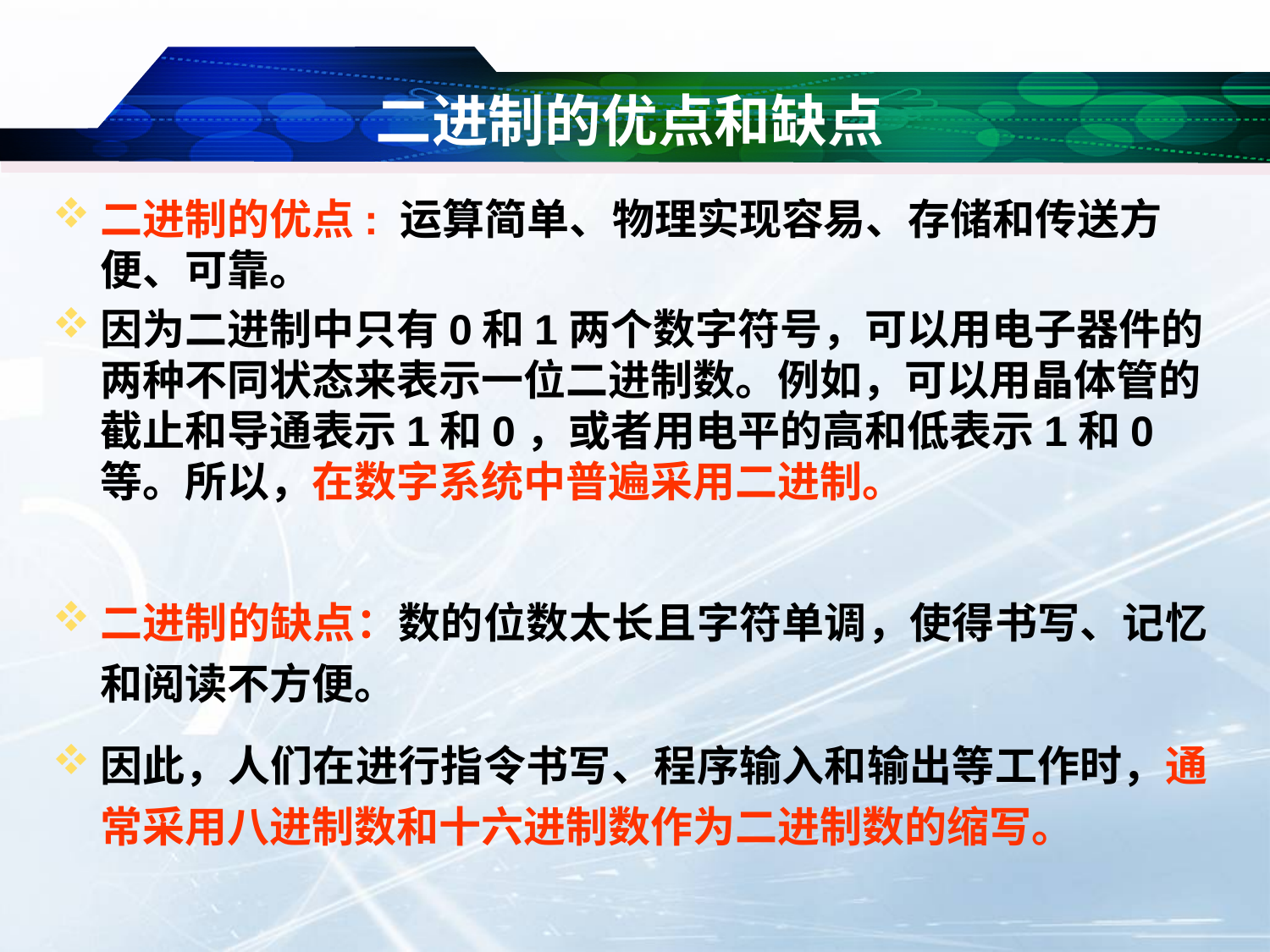

# 二进制的优点和缺点
二进制的优点: 运算简单、物理实现容易、存储和传送方便、可靠。
因为二进制中只有0和1两个数字符号，可以用电子器件的两种不同状态来表示一位二进制数。例如，可以用晶体管的截止和导通表示1和0，或者用电平的高和低表示1和0等。所以，在数字系统中普遍采用二进制。

二进制的缺点：数的位数太长且字符单调，使得书写、记忆和阅读不方便。
因此，人们在进行指令书写、程序输入和输出等工作时，通常采用八进制数和十六进制数作为二进制数的缩写。